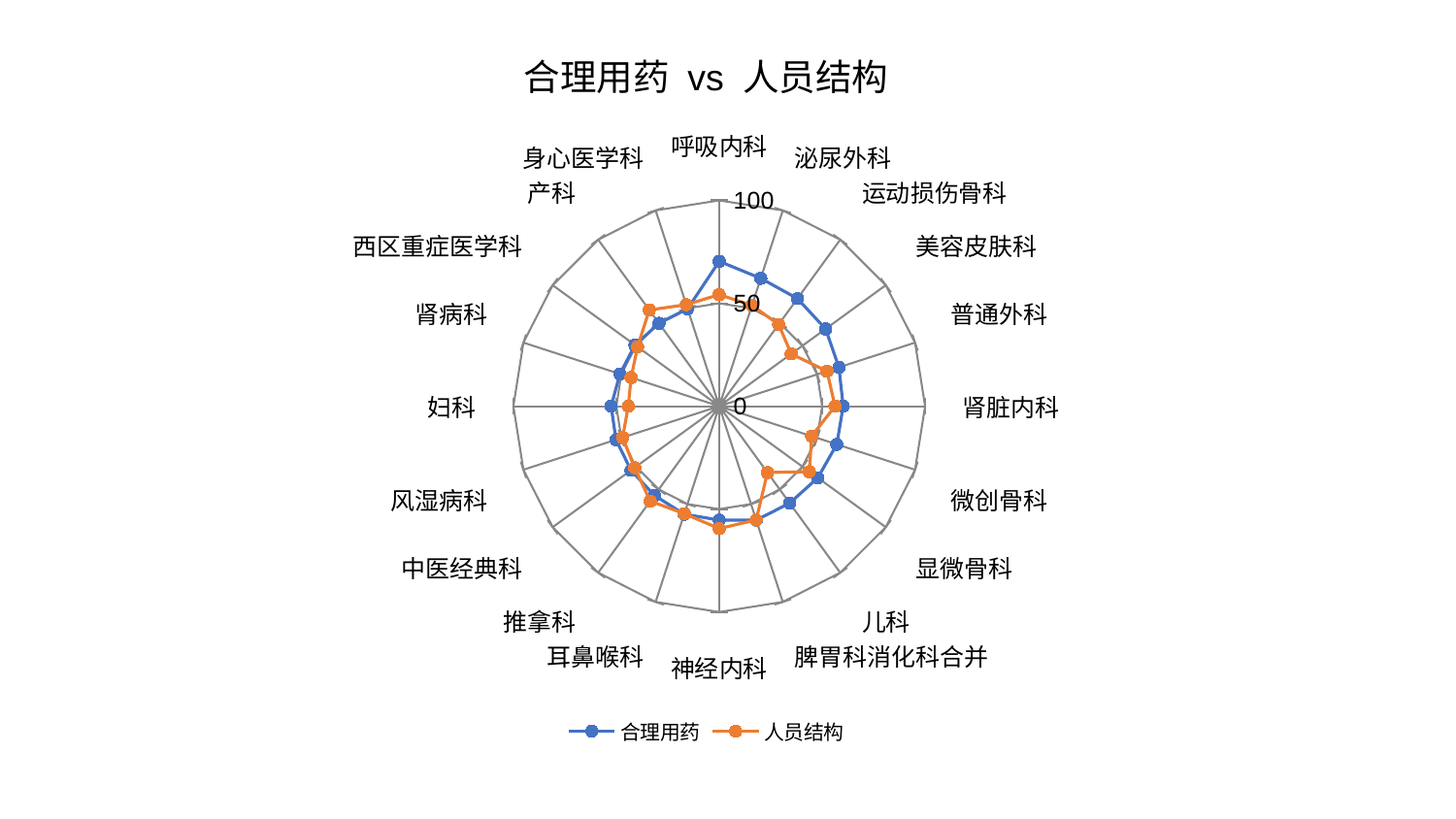

### Chart: 合理用药 vs 人员结构

| Category | 合理用药 | 人员结构 |
|---|---|---|
| 呼吸内科 | 70.39995189874375 | 54.211917862500215 |
| 泌尿外科 | 65.331000528944 | 51.489281861305436 |
| 运动损伤骨科 | 64.62614760711159 | 49.12749197619672 |
| 美容皮肤科 | 63.86985346157741 | 43.22997047802819 |
| 普通外科 | 61.12753090332298 | 55.050656770045876 |
| 肾脏内科 | 60.23074437603978 | 56.2457581778681 |
| 微创骨科 | 60.05357137392282 | 47.21520574293188 |
| 显微骨科 | 59.20423289293852 | 54.1013829248045 |
| 儿科 | 58.256711012788095 | 39.8630669584931 |
| 脾胃科消化科合并 | 58.19508136675486 | 58.113676648577716 |
| 神经内科 | 55.34681221707413 | 59.46537681443598 |
| 耳鼻喉科 | 55.177457349308156 | 54.952689736260574 |
| 推拿科 | 53.58476174164801 | 57.01522959423049 |
| 中医经典科 | 52.991415673234094 | 50.80267975981839 |
| 风湿病科 | 52.742657615701646 | 49.34335803487354 |
| 妇科 | 52.5208143782802 | 44.18728977922943 |
| 肾病科 | 50.72357209962596 | 45.01562308065663 |
| 西区重症医学科 | 50.61166503040873 | 49.048753187800834 |
| 产科 | 49.769520420039036 | 57.80770646597618 |
| 身心医学科 | 49.75184596335179 | 51.85329380224324 |
51